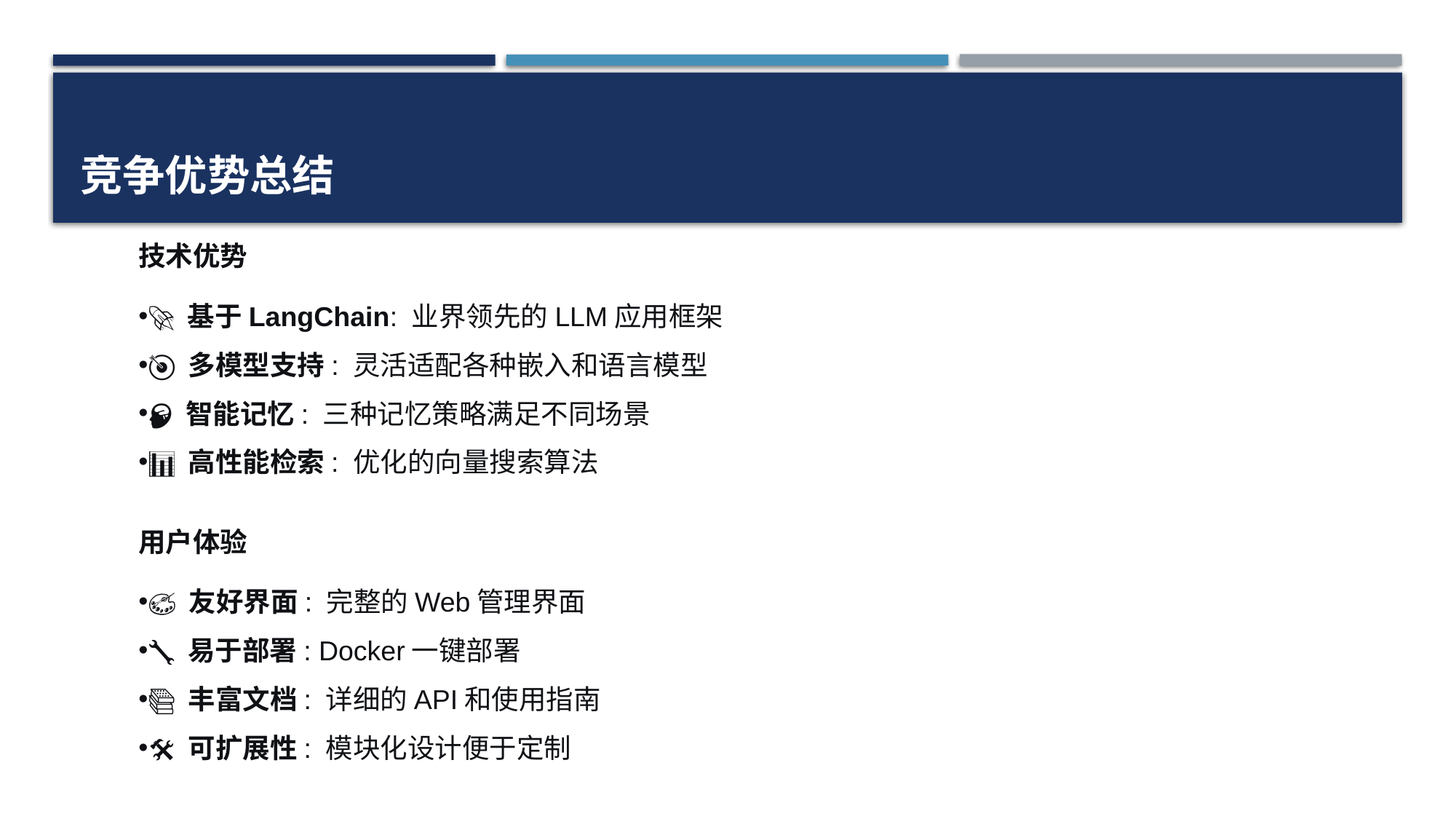

# 竞争优势总结
技术优势
🚀 基于LangChain: 业界领先的LLM应用框架
🎯 多模型支持: 灵活适配各种嵌入和语言模型
🧠 智能记忆: 三种记忆策略满足不同场景
📊 高性能检索: 优化的向量搜索算法
用户体验
🎨 友好界面: 完整的Web管理界面
🔧 易于部署: Docker一键部署
📚 丰富文档: 详细的API和使用指南
🛠️ 可扩展性: 模块化设计便于定制